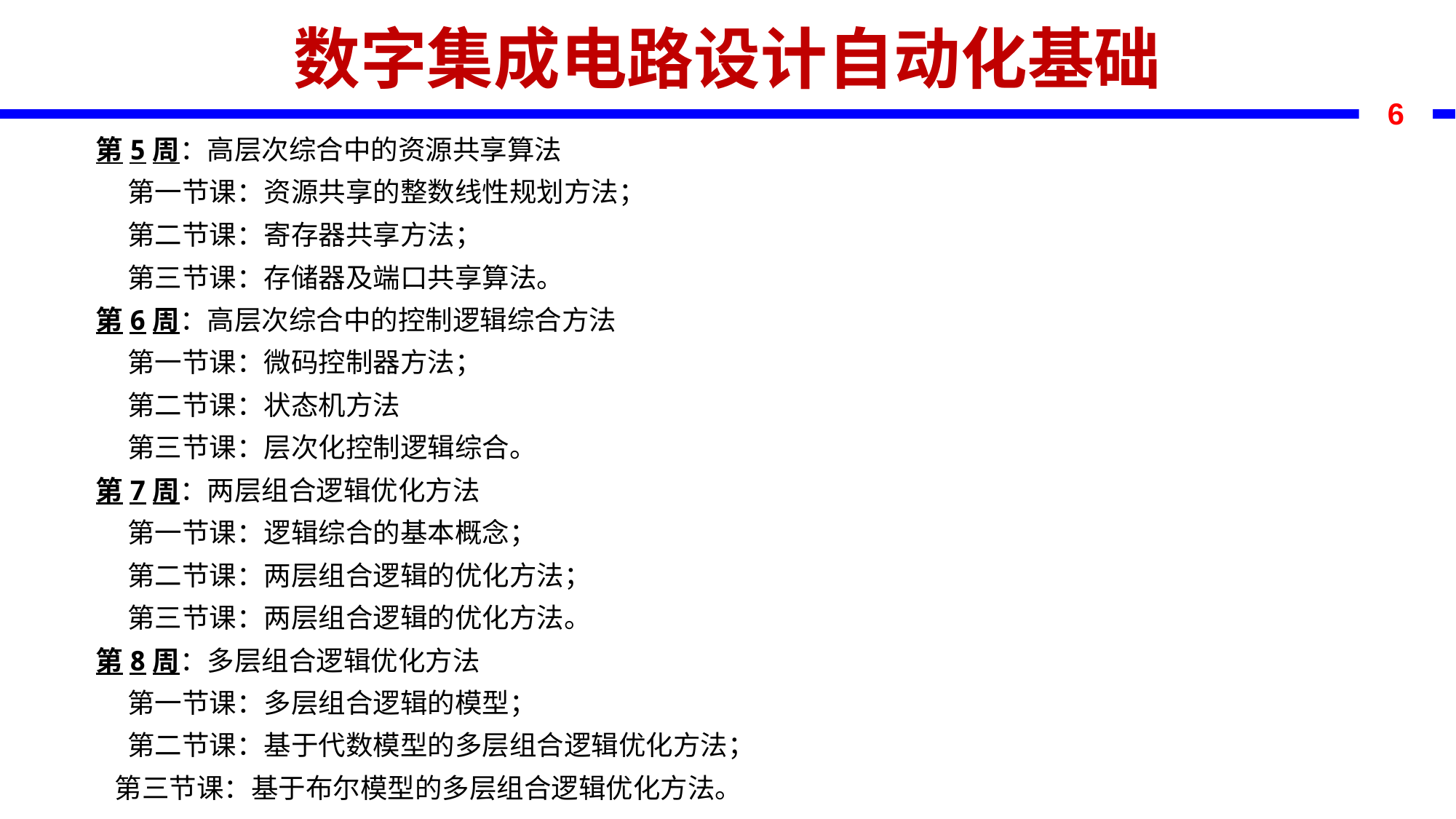

数字集成电路设计自动化基础
6

第5周：高层次综合中的资源共享算法
第一节课：资源共享的整数线性规划方法；
第二节课：寄存器共享方法；
第三节课：存储器及端口共享算法。
第6周：高层次综合中的控制逻辑综合方法
第一节课：微码控制器方法；
第二节课：状态机方法
第三节课：层次化控制逻辑综合。
第7周：两层组合逻辑优化方法
第一节课：逻辑综合的基本概念；
第二节课：两层组合逻辑的优化方法；
第三节课：两层组合逻辑的优化方法。
第8周：多层组合逻辑优化方法
第一节课：多层组合逻辑的模型；
第二节课：基于代数模型的多层组合逻辑优化方法；
  第三节课：基于布尔模型的多层组合逻辑优化方法。